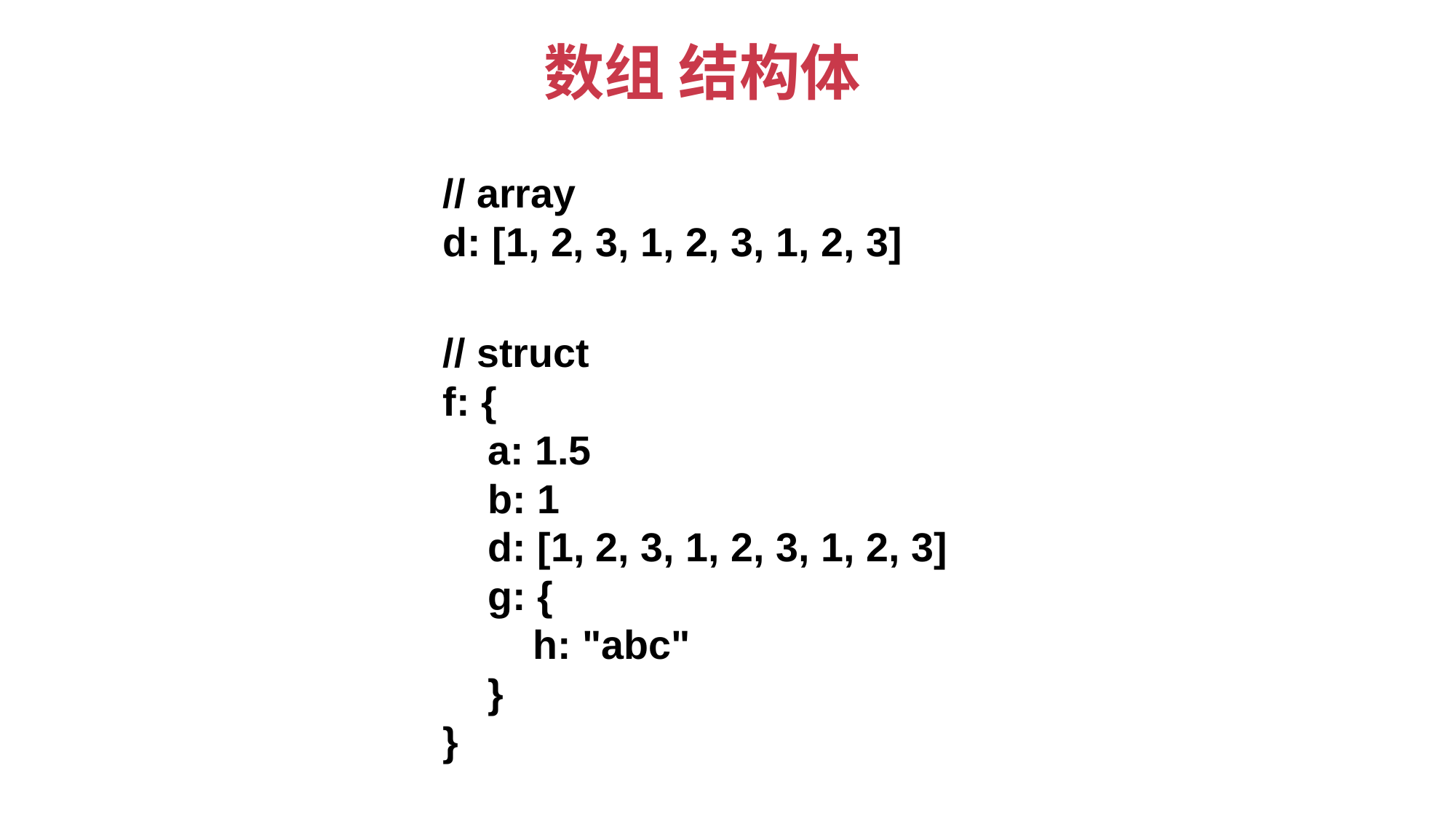

数组 结构体
// array
d: [1, 2, 3, 1, 2, 3, 1, 2, 3]

// struct
f: {
    a: 1.5
    b: 1
    d: [1, 2, 3, 1, 2, 3, 1, 2, 3]
    g: {
        h: "abc"
    }
}